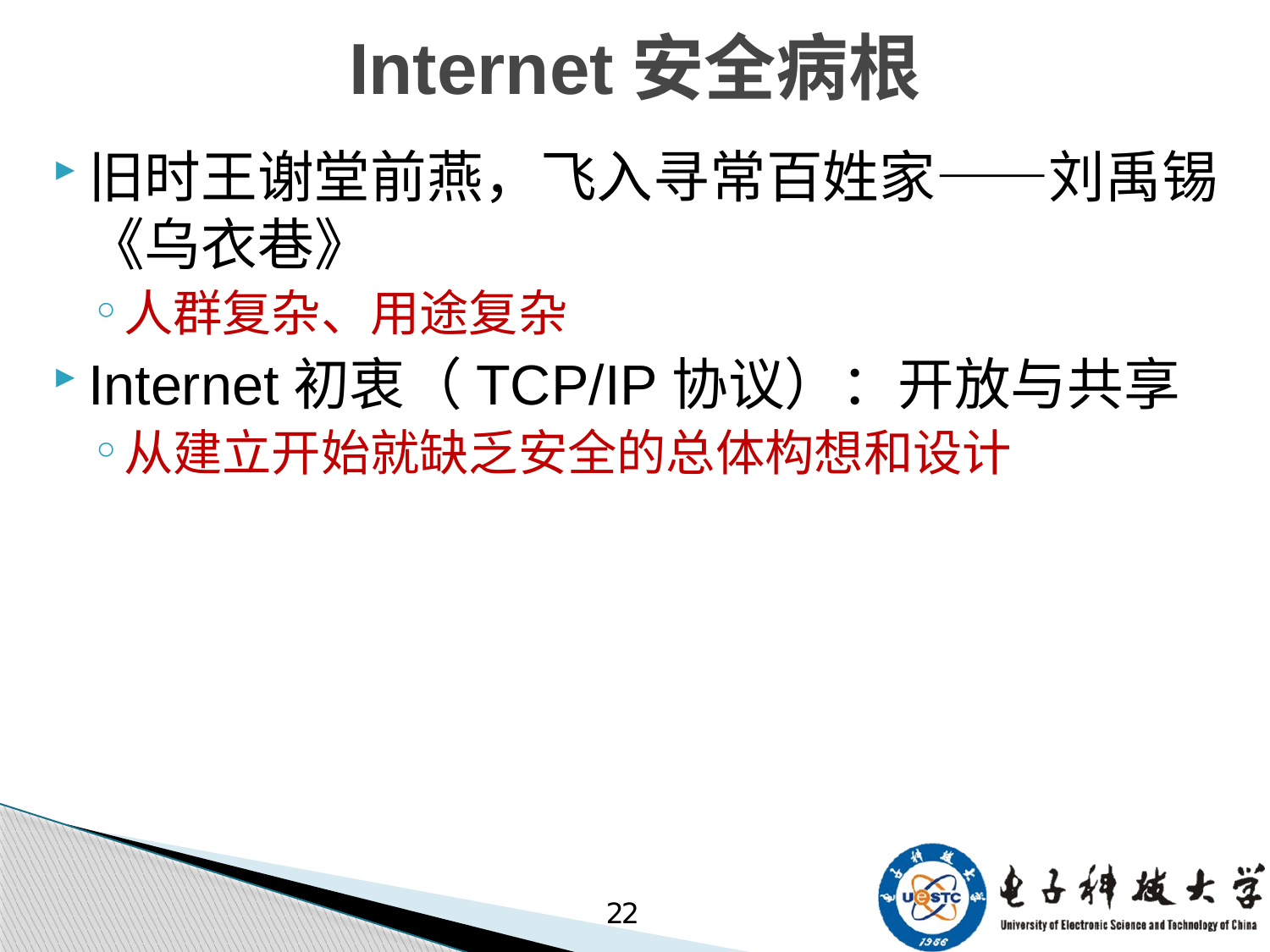

# Internet安全病根
旧时王谢堂前燕，飞入寻常百姓家——刘禹锡《乌衣巷》
人群复杂、用途复杂
Internet初衷（TCP/IP协议）：开放与共享
从建立开始就缺乏安全的总体构想和设计
22